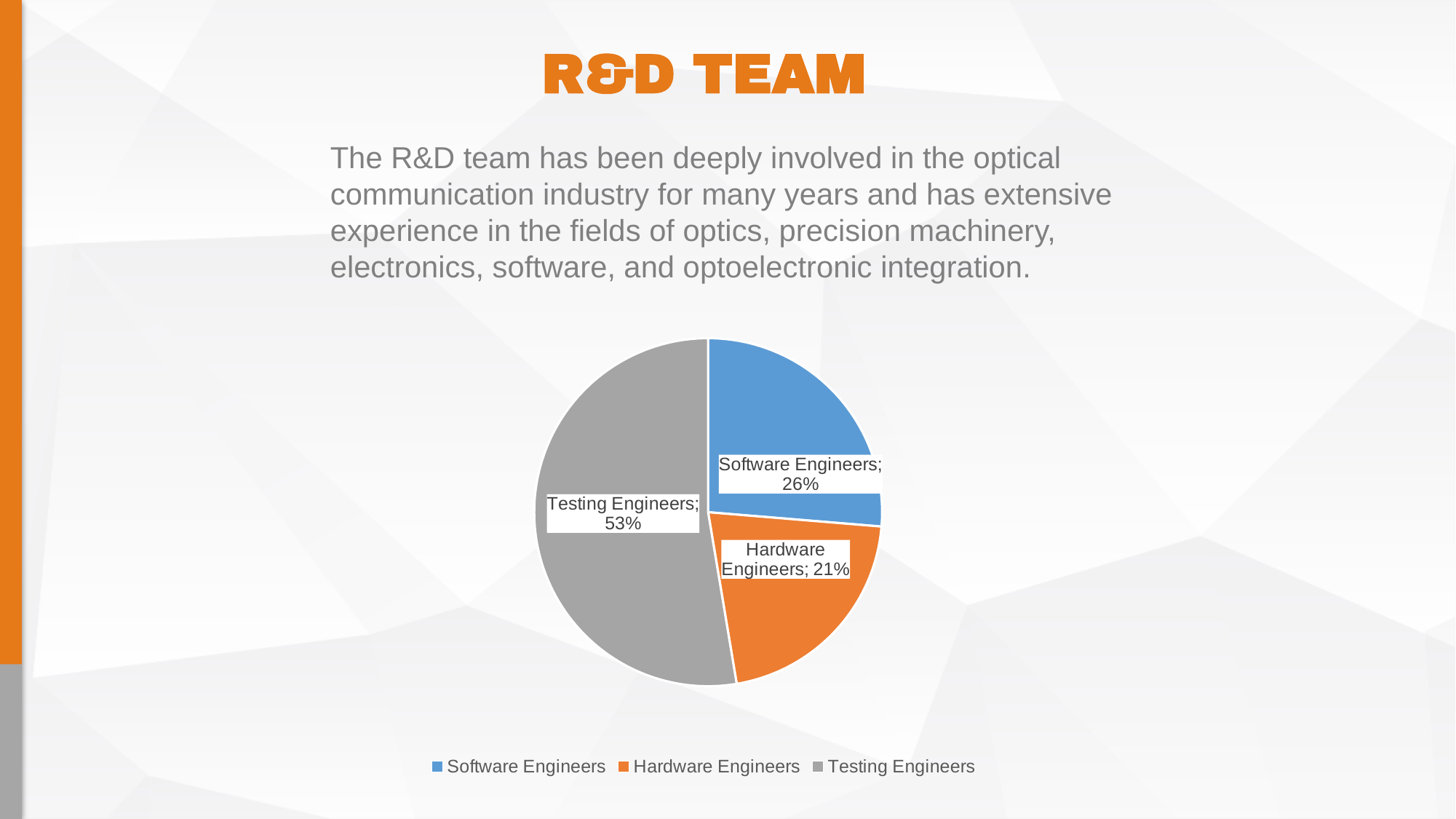

# R&D TEAM
The R&D team has been deeply involved in the optical communication industry for many years and has extensive experience in the fields of optics, precision machinery, electronics, software, and optoelectronic integration.

### Chart

| Category | 列1 |
|---|---|
| Software Engineers | 10.0 |
| Hardware Engineers | 8.0 |
| Testing Engineers | 20.0 |